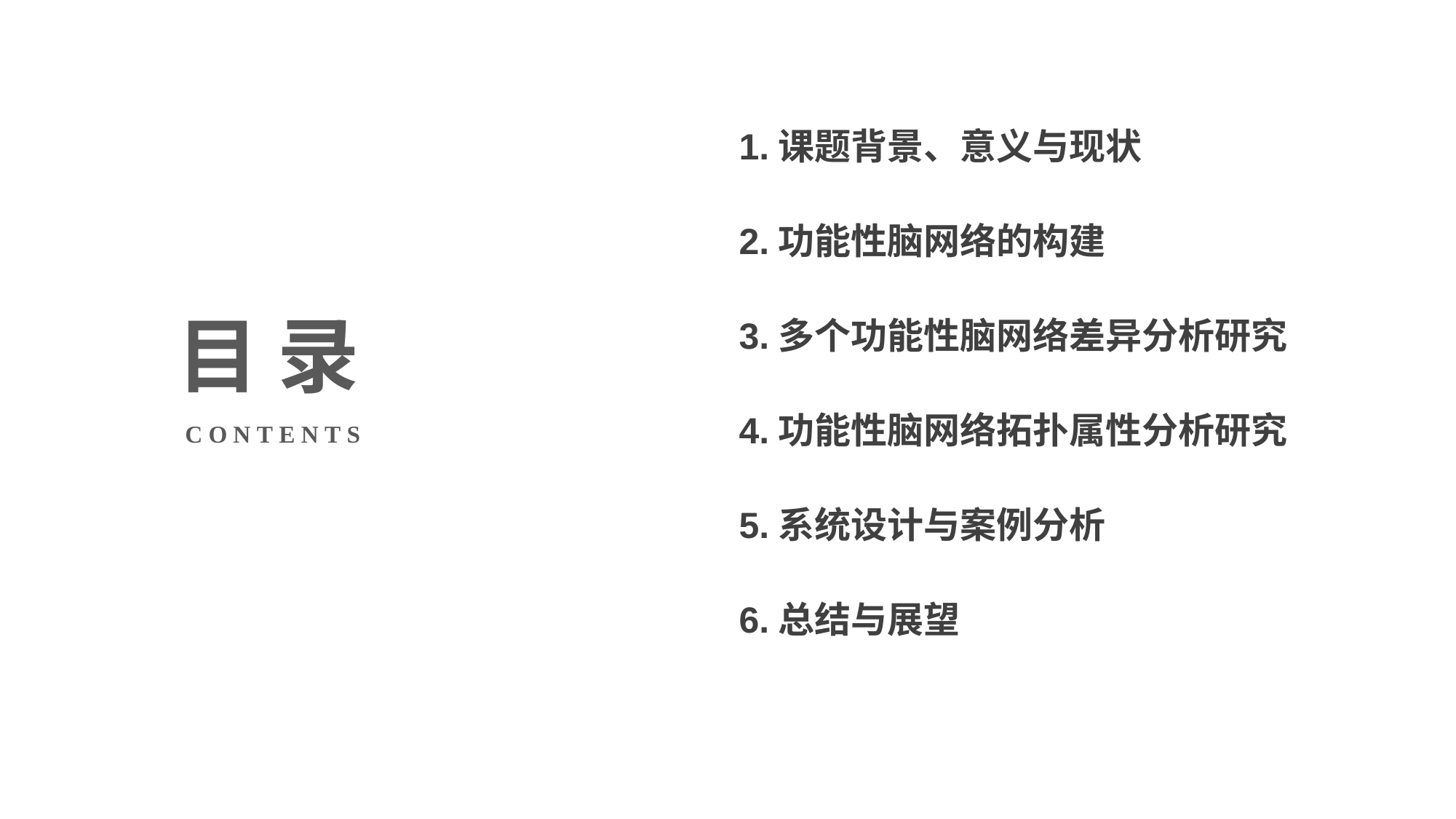

1.课题背景、意义与现状

2.功能性脑网络的构建

3.多个功能性脑网络差异分析研究

4.功能性脑网络拓扑属性分析研究

5.系统设计与案例分析

6.总结与展望

目 录
CONTENTS